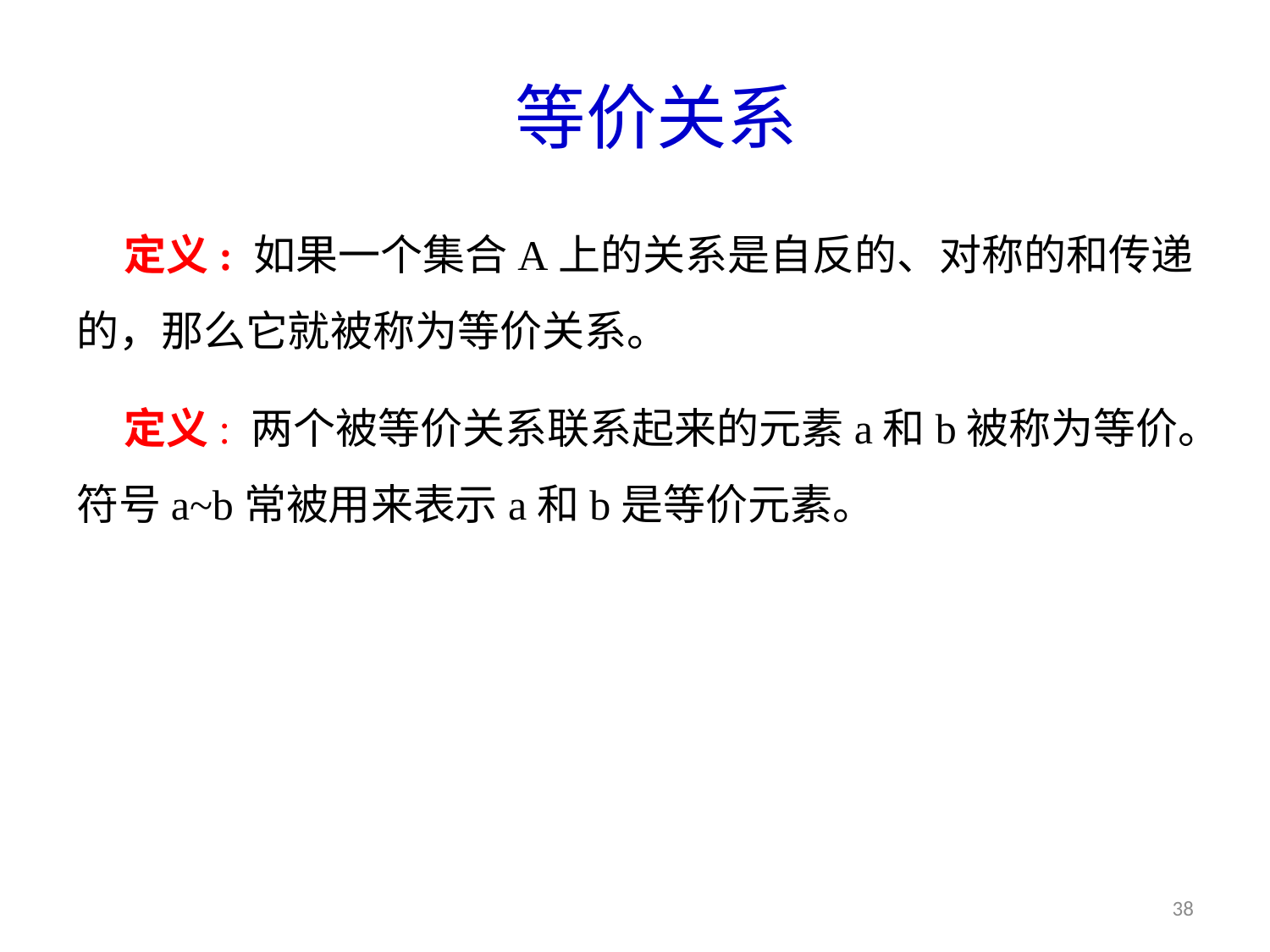

# 等价关系
定义: 如果一个集合A上的关系是自反的、对称的和传递的，那么它就被称为等价关系。
定义: 两个被等价关系联系起来的元素a和b被称为等价。符号a~b常被用来表示a和b是等价元素。
38